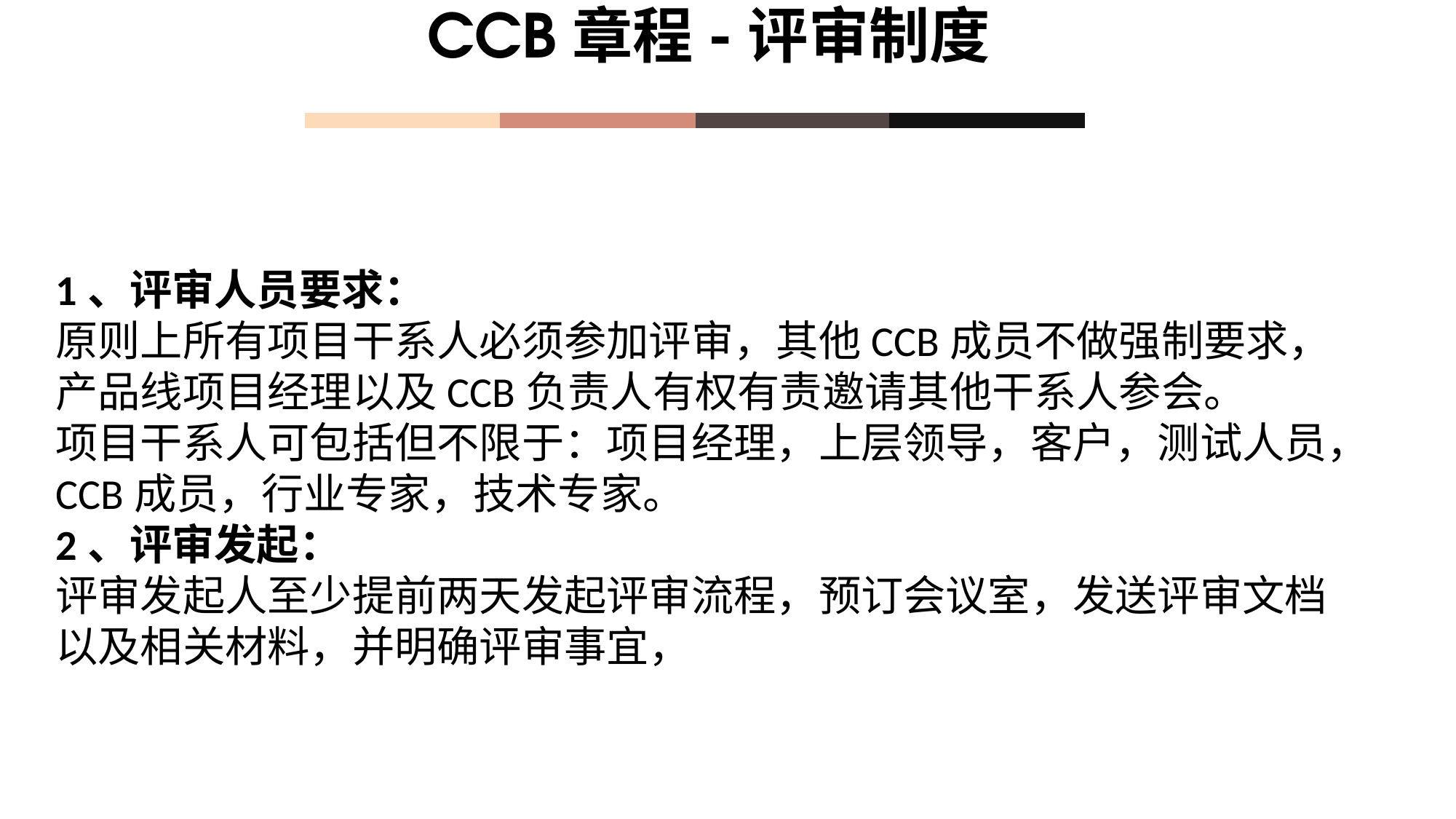

CCB章程-评审制度
1、评审人员要求：
原则上所有项目干系人必须参加评审，其他CCB成员不做强制要求，产品线项目经理以及CCB负责人有权有责邀请其他干系人参会。
项目干系人可包括但不限于：项目经理，上层领导，客户，测试人员，CCB成员，行业专家，技术专家。
2、评审发起：
评审发起人至少提前两天发起评审流程，预订会议室，发送评审文档以及相关材料，并明确评审事宜，